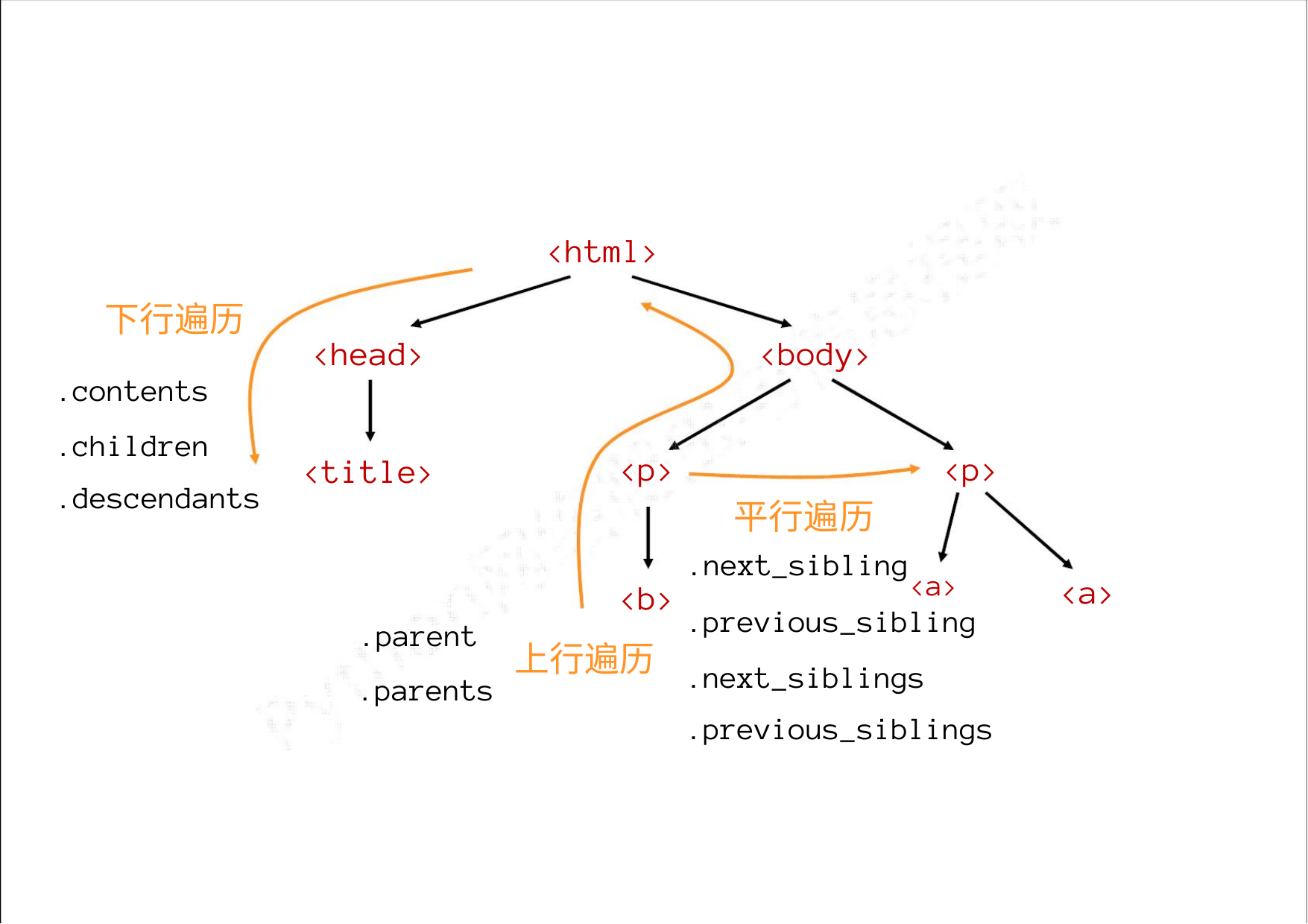

<html>
下行遍历
<head>
<body>
.contents
.children
<p>
<p>
<title>
.descendants
平行遍历
.next_sibling<a>
.previous_sibling
<a>
<b>
上行遍历
.parent
.parents
.next_siblings
.previous_siblings